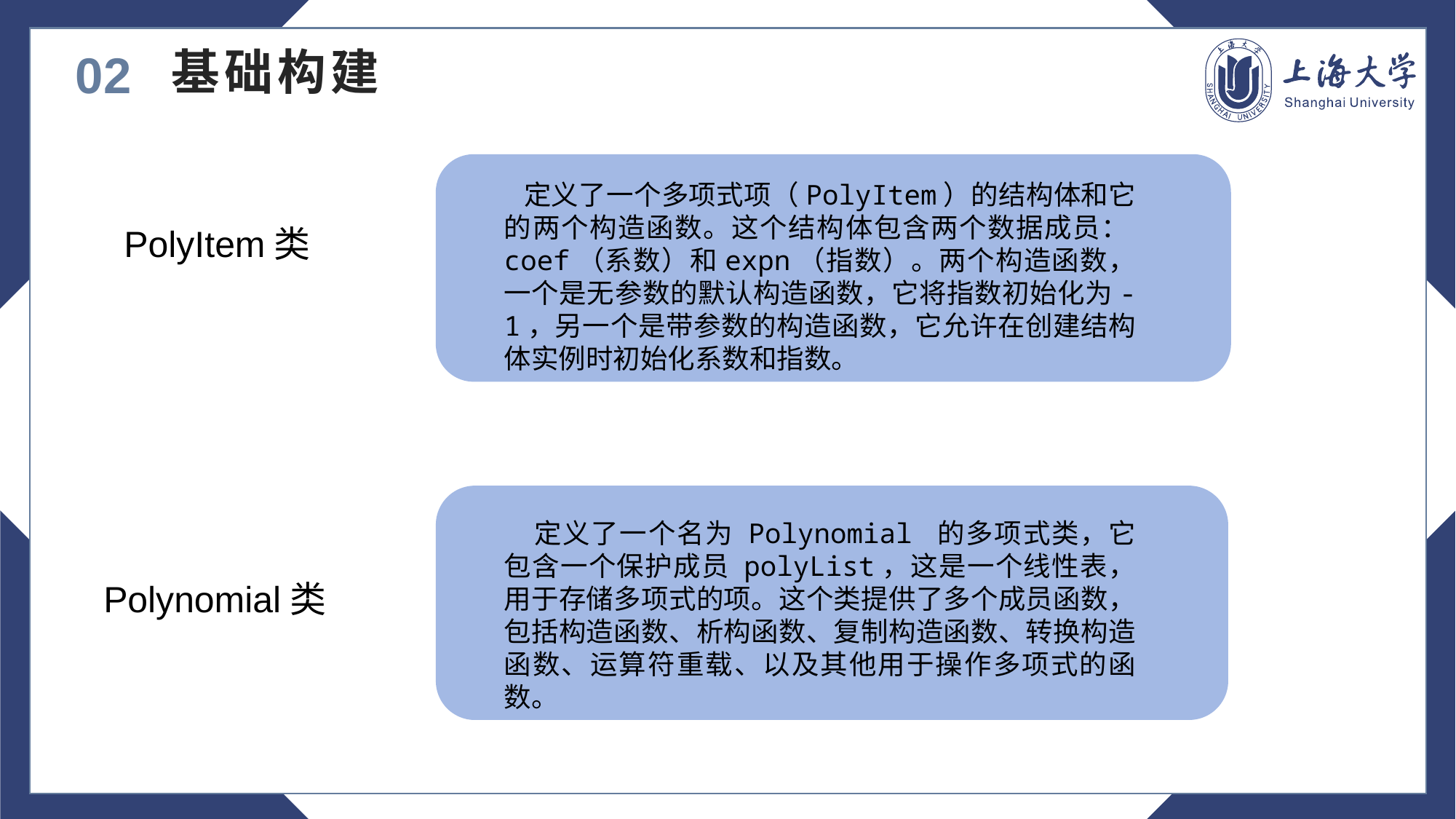

基础构建
02

  定义了一个多项式项（PolyItem）的结构体和它的两个构造函数。这个结构体包含两个数据成员：coef（系数）和expn（指数）。两个构造函数，一个是无参数的默认构造函数，它将指数初始化为-1，另一个是带参数的构造函数，它允许在创建结构体实例时初始化系数和指数。
  PolyItem类

定义了一个名为 Polynomial 的多项式类，它包含一个保护成员 polyList，这是一个线性表，用于存储多项式的项。这个类提供了多个成员函数，包括构造函数、析构函数、复制构造函数、转换构造函数、运算符重载、以及其他用于操作多项式的函数。

Polynomial类